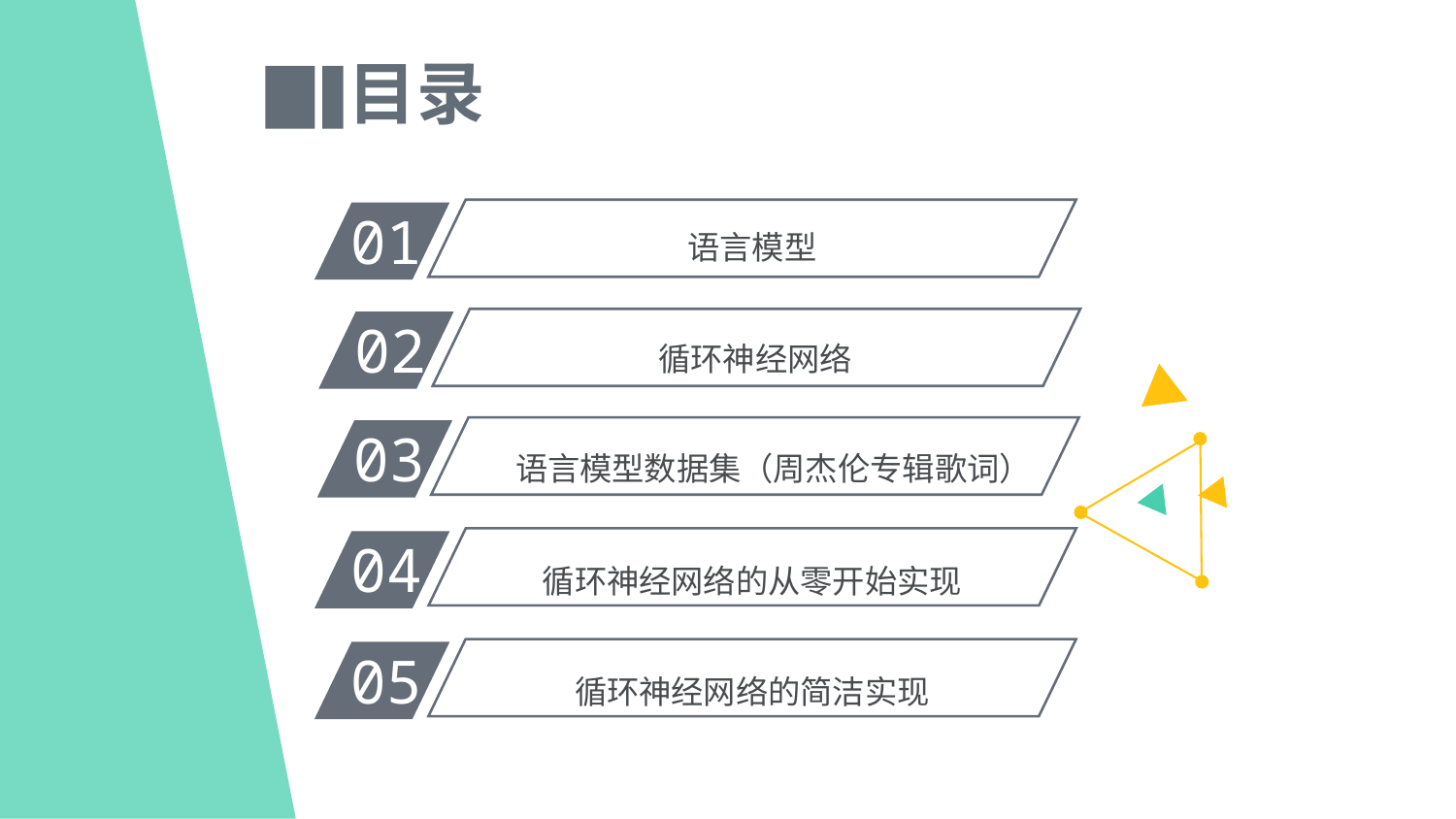

目录

01

语言模型

02

循环神经网络

03

语言模型数据集（周杰伦专辑歌词）
04

循环神经网络的从零开始实现
05

循环神经网络的简洁实现